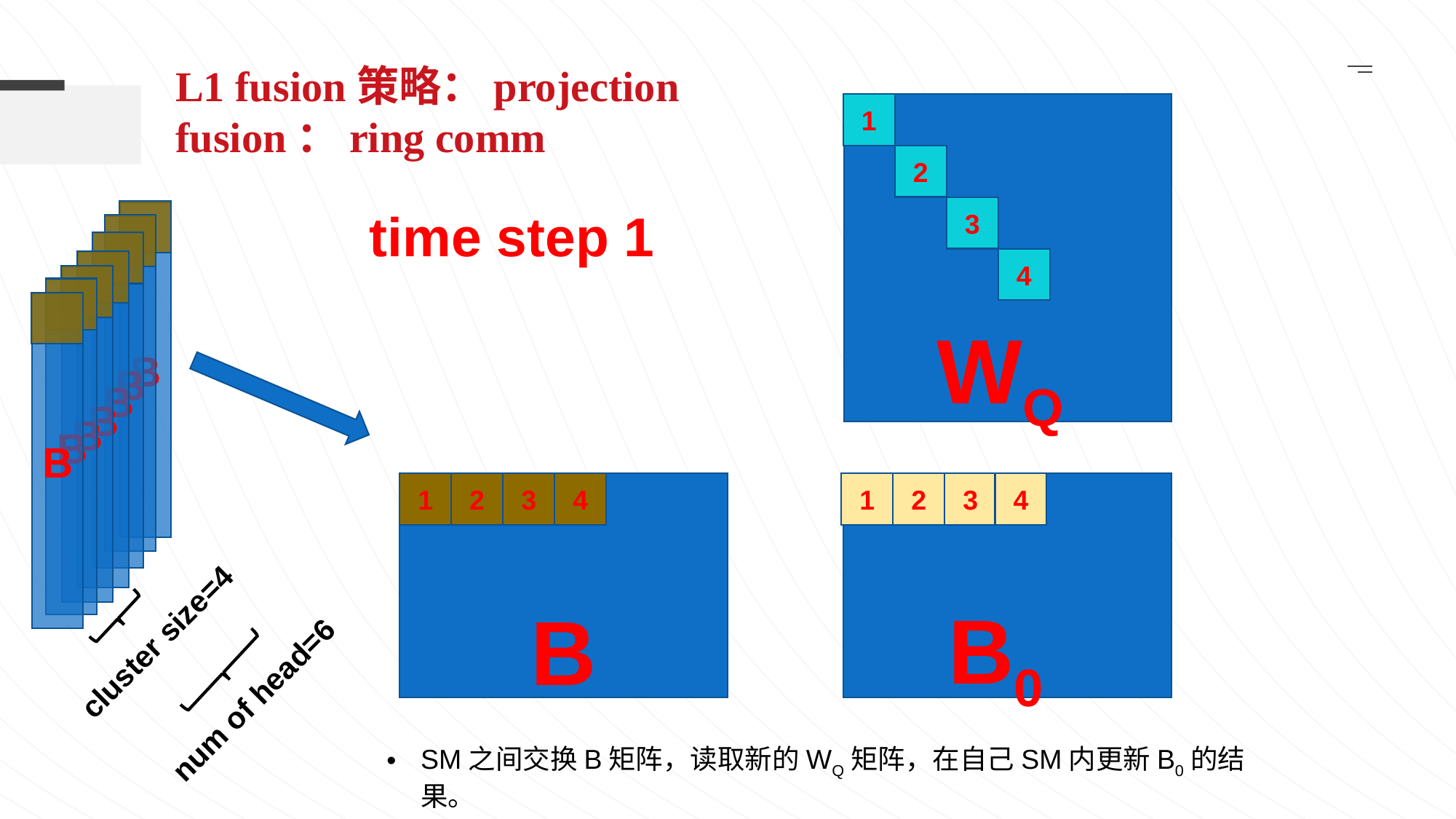

L1 fusion策略：projection fusion：ring comm
1

2
time step 1
3

B

B

B
4

B

B

B

B
WQ

1
2
3
4
1

2
3
4

B0
B
cluster size=4

num of head=6
SM之间交换B矩阵，读取新的WQ矩阵，在自己SM内更新B0的结果。